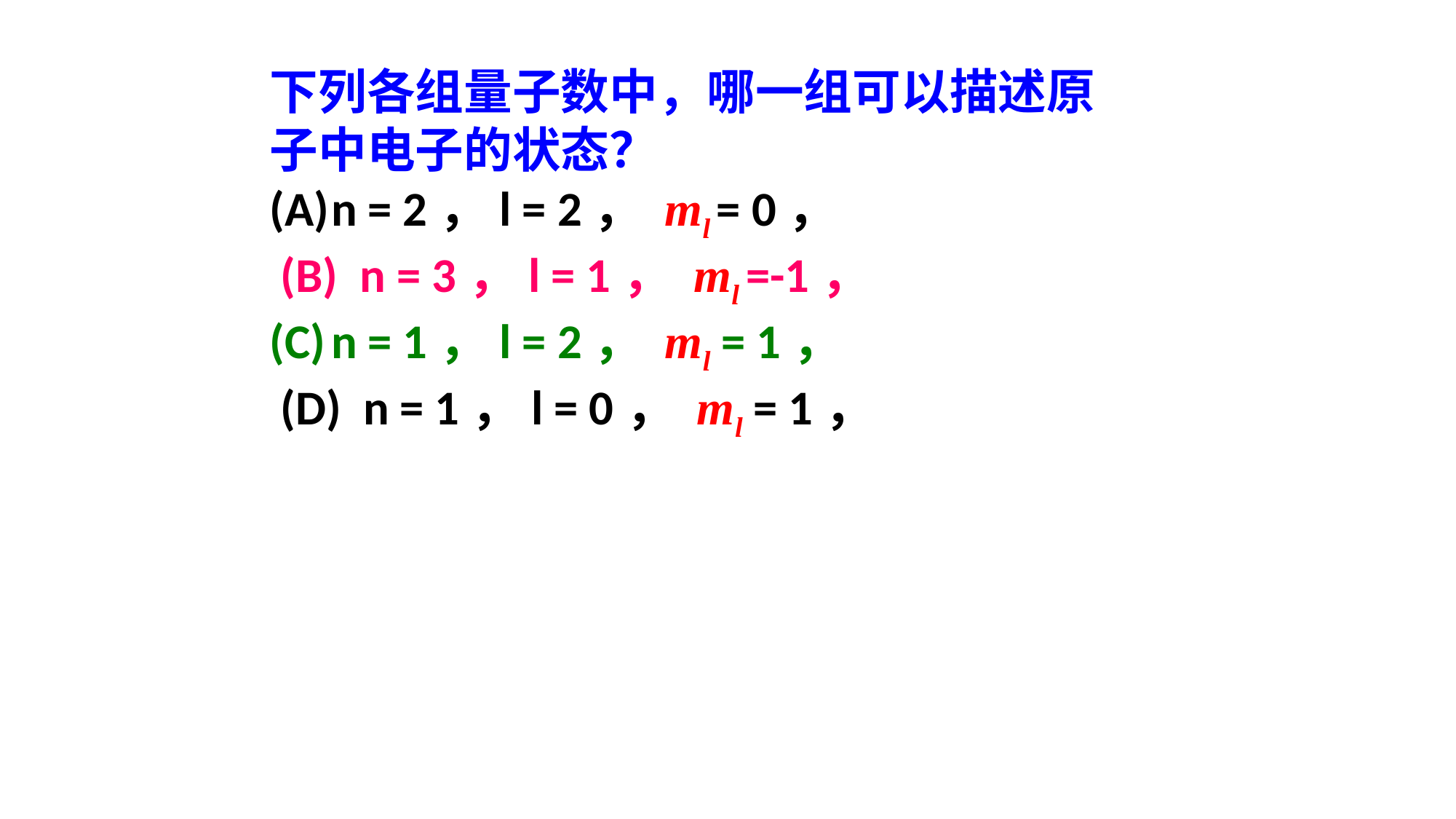

下列各组量子数中，哪一组可以描述原子中电子的状态？
n = 2，l = 2， ml = 0，
 (B)  n = 3，l = 1， ml =-1，
n = 1，l = 2， ml = 1，
 (D)  n = 1，l = 0， ml = 1，